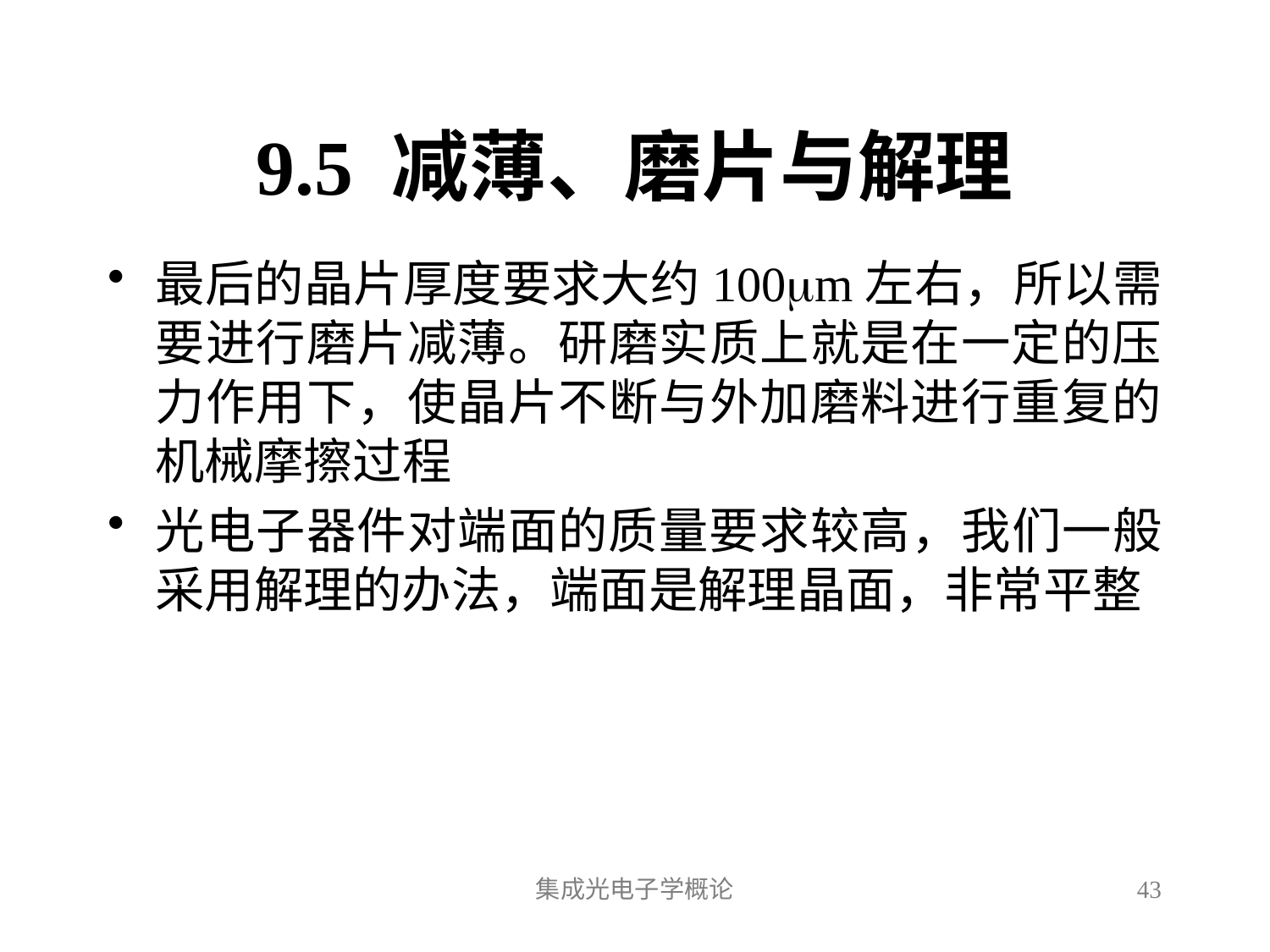

# 9.5 减薄、磨片与解理
最后的晶片厚度要求大约100μm左右，所以需要进行磨片减薄。研磨实质上就是在一定的压力作用下，使晶片不断与外加磨料进行重复的机械摩擦过程
光电子器件对端面的质量要求较高，我们一般采用解理的办法，端面是解理晶面，非常平整
集成光电子学概论
43